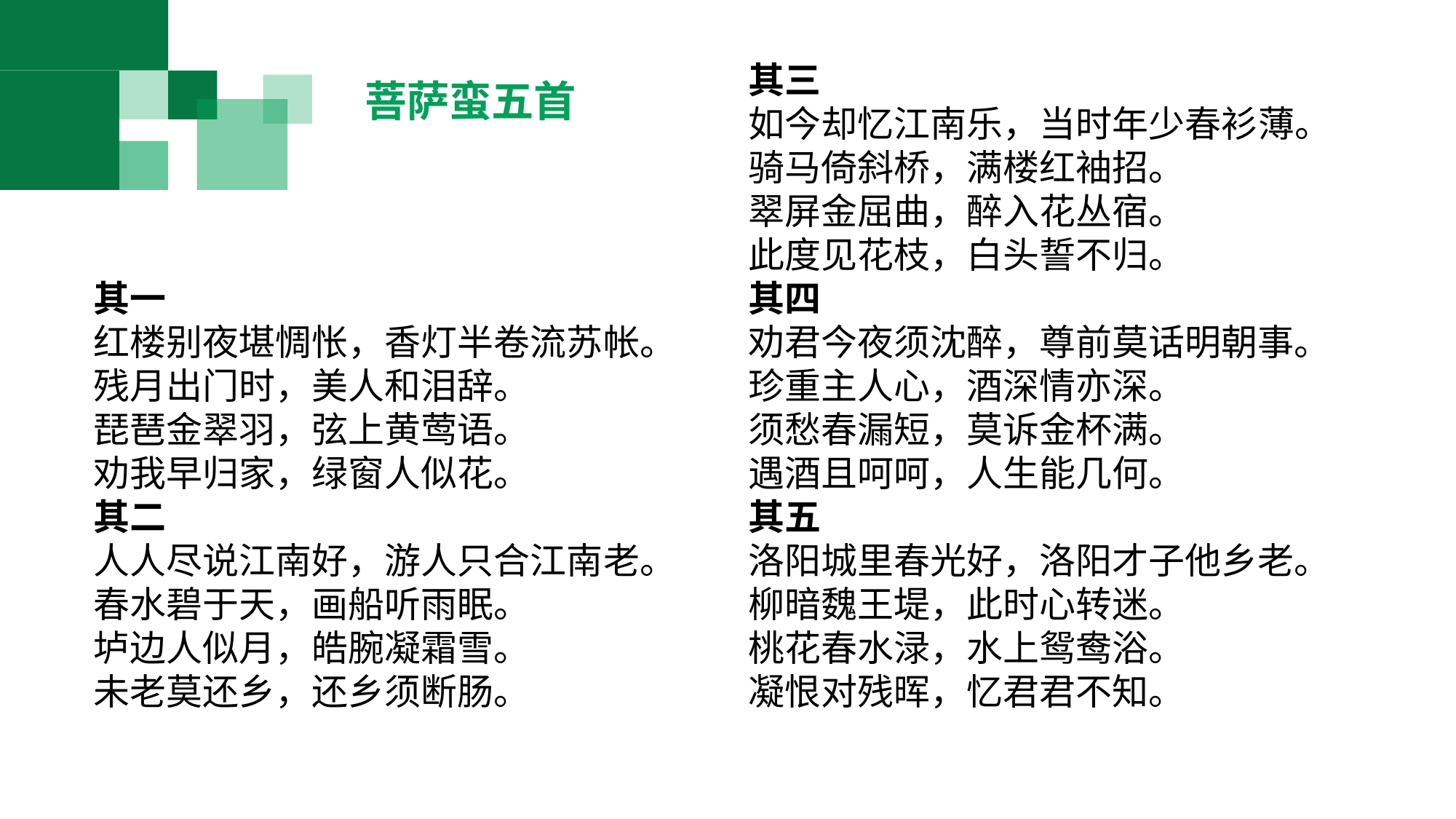

其三
如今却忆江南乐，当时年少春衫薄。
骑马倚斜桥，满楼红袖招。
翠屏金屈曲，醉入花丛宿。
此度见花枝，白头誓不归。
其四
劝君今夜须沈醉，尊前莫话明朝事。
珍重主人心，酒深情亦深。
须愁春漏短，莫诉金杯满。
遇酒且呵呵，人生能几何。
其五
洛阳城里春光好，洛阳才子他乡老。
柳暗魏王堤，此时心转迷。
桃花春水渌，水上鸳鸯浴。
凝恨对残晖，忆君君不知。
菩萨蛮五首

其一
红楼别夜堪惆怅，香灯半卷流苏帐。
残月出门时，美人和泪辞。
琵琶金翠羽，弦上黄莺语。
劝我早归家，绿窗人似花。
其二
人人尽说江南好，游人只合江南老。
春水碧于天，画船听雨眠。
垆边人似月，皓腕凝霜雪。
未老莫还乡，还乡须断肠。